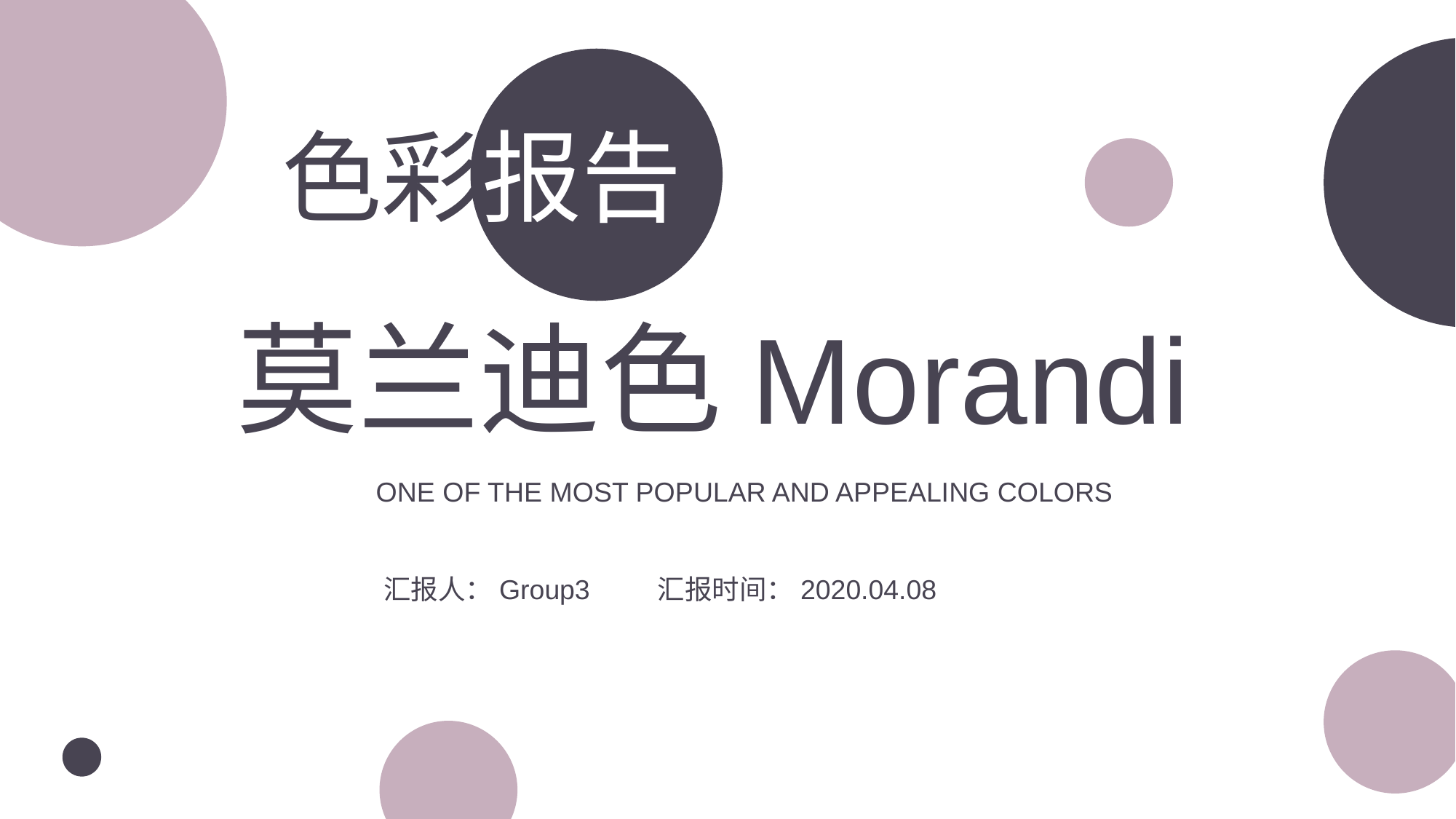

色彩报告

莫兰迪色Morandi
One of the most popular and APPEALING COLORS
汇报人：Group3        汇报时间：2020.04.08